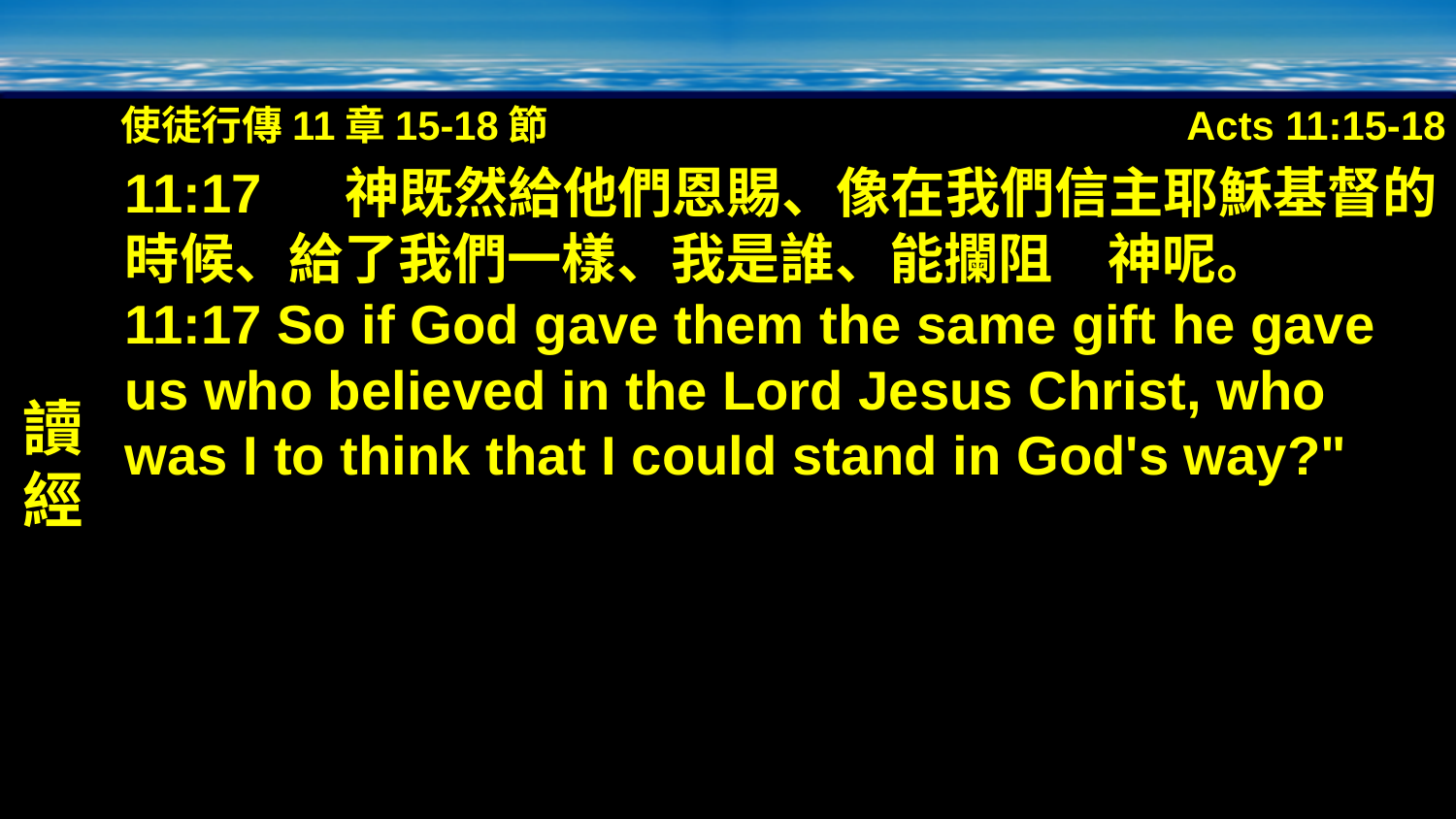

使徒行傳11章15-18節
Acts 11:15-18
讀經
11:17 　神既然給他們恩賜、像在我們信主耶穌基督的時候、給了我們一樣、我是誰、能攔阻　神呢。
11:17 So if God gave them the same gift he gave us who believed in the Lord Jesus Christ, who was I to think that I could stand in God's way?"